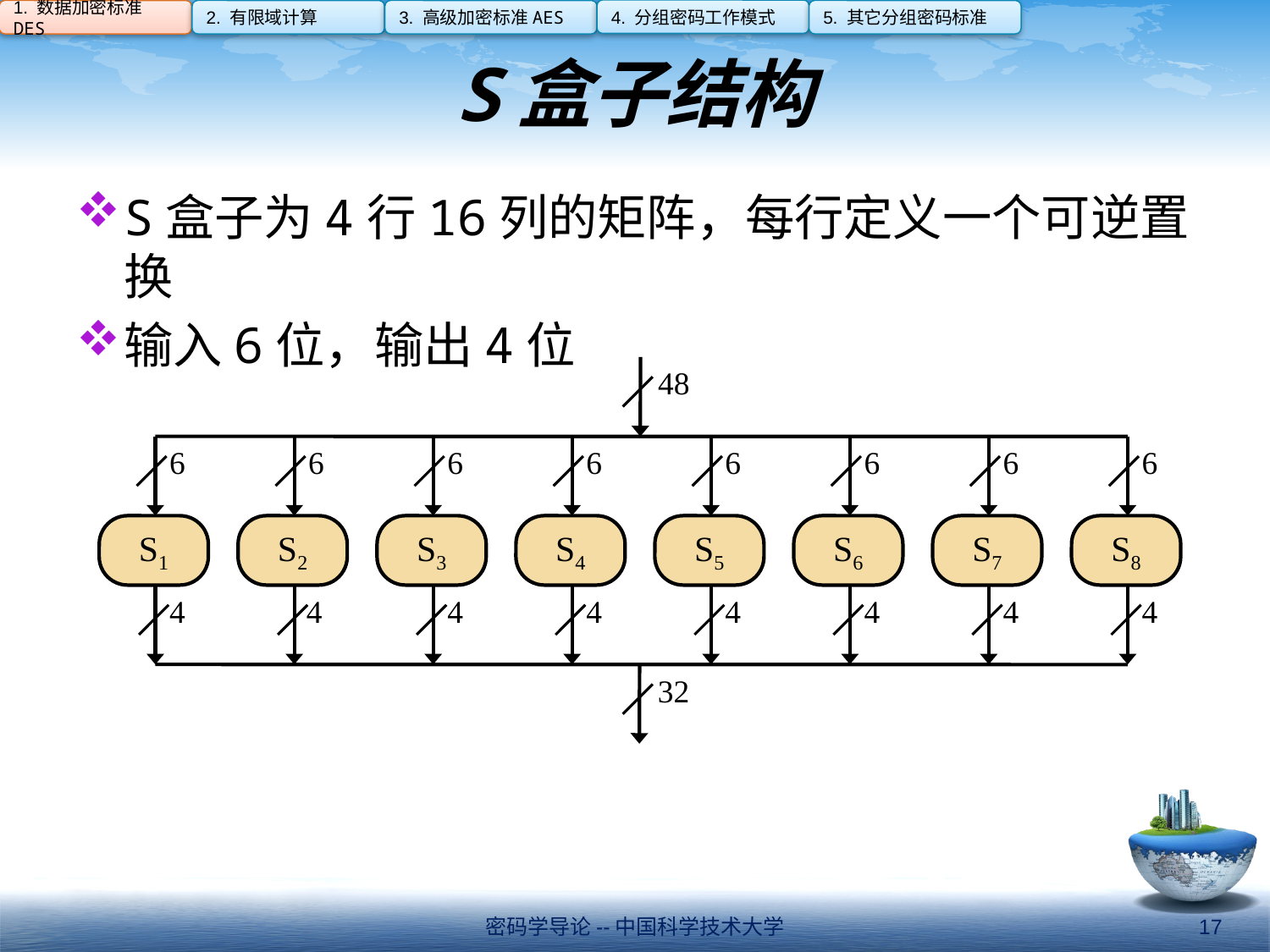

4. 分组密码工作模式
1. 数据加密标准DES
2. 有限域计算
3. 高级加密标准AES
5. 其它分组密码标准
# S盒子结构
S盒子为4行16列的矩阵，每行定义一个可逆置换
输入6位，输出4位

48
6
6
6
6
6
6
6
6
S1
S2
S3
S4
S5
S6
S7
S8
4
4
4
4
4
4
4
4
32
密码学导论--中国科学技术大学
17